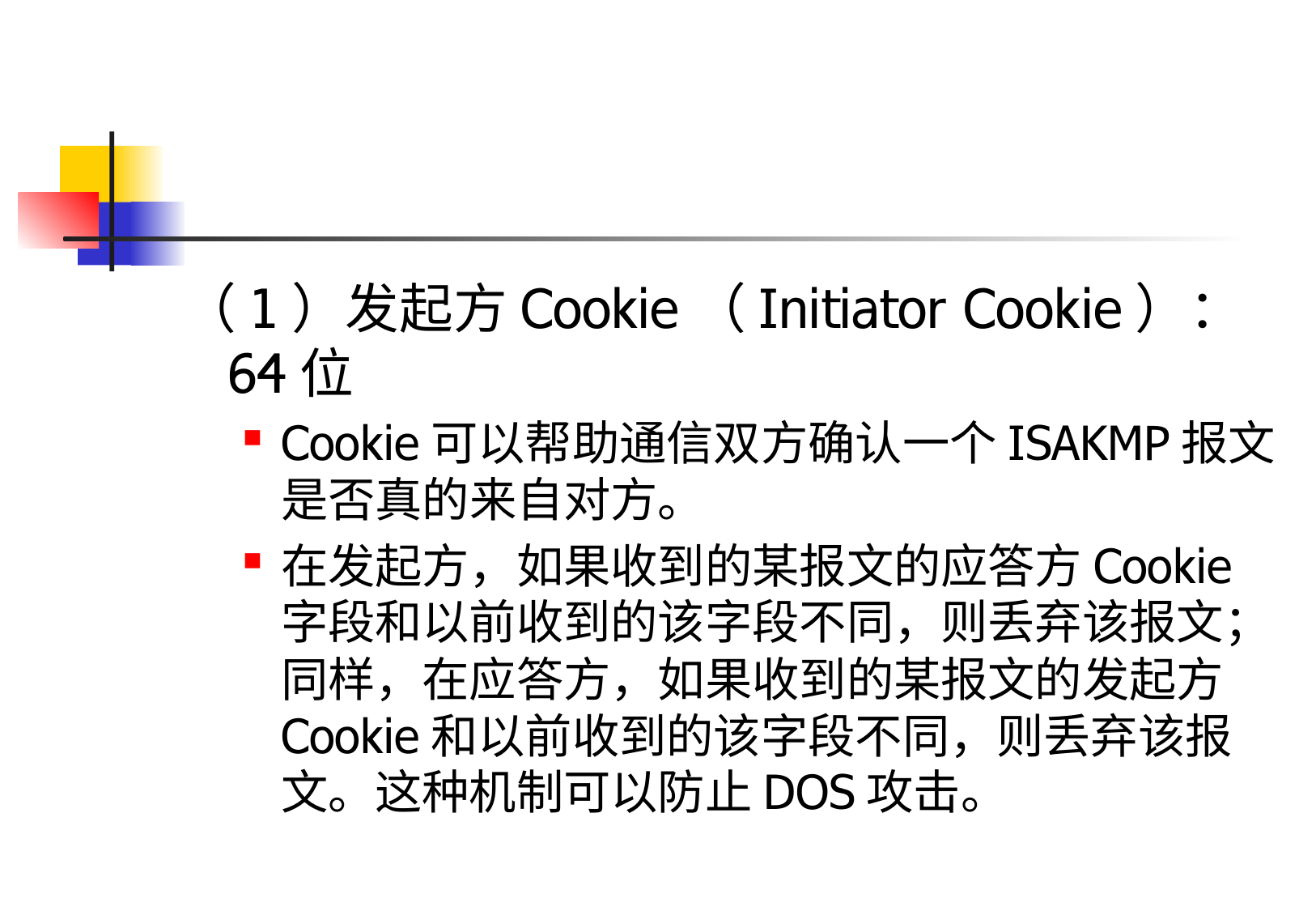

#
（1）发起方Cookie（Initiator Cookie）：64位
Cookie可以帮助通信双方确认一个ISAKMP报文是否真的来自对方。
在发起方，如果收到的某报文的应答方Cookie字段和以前收到的该字段不同，则丢弃该报文；同样，在应答方，如果收到的某报文的发起方Cookie和以前收到的该字段不同，则丢弃该报文。这种机制可以防止DOS攻击。